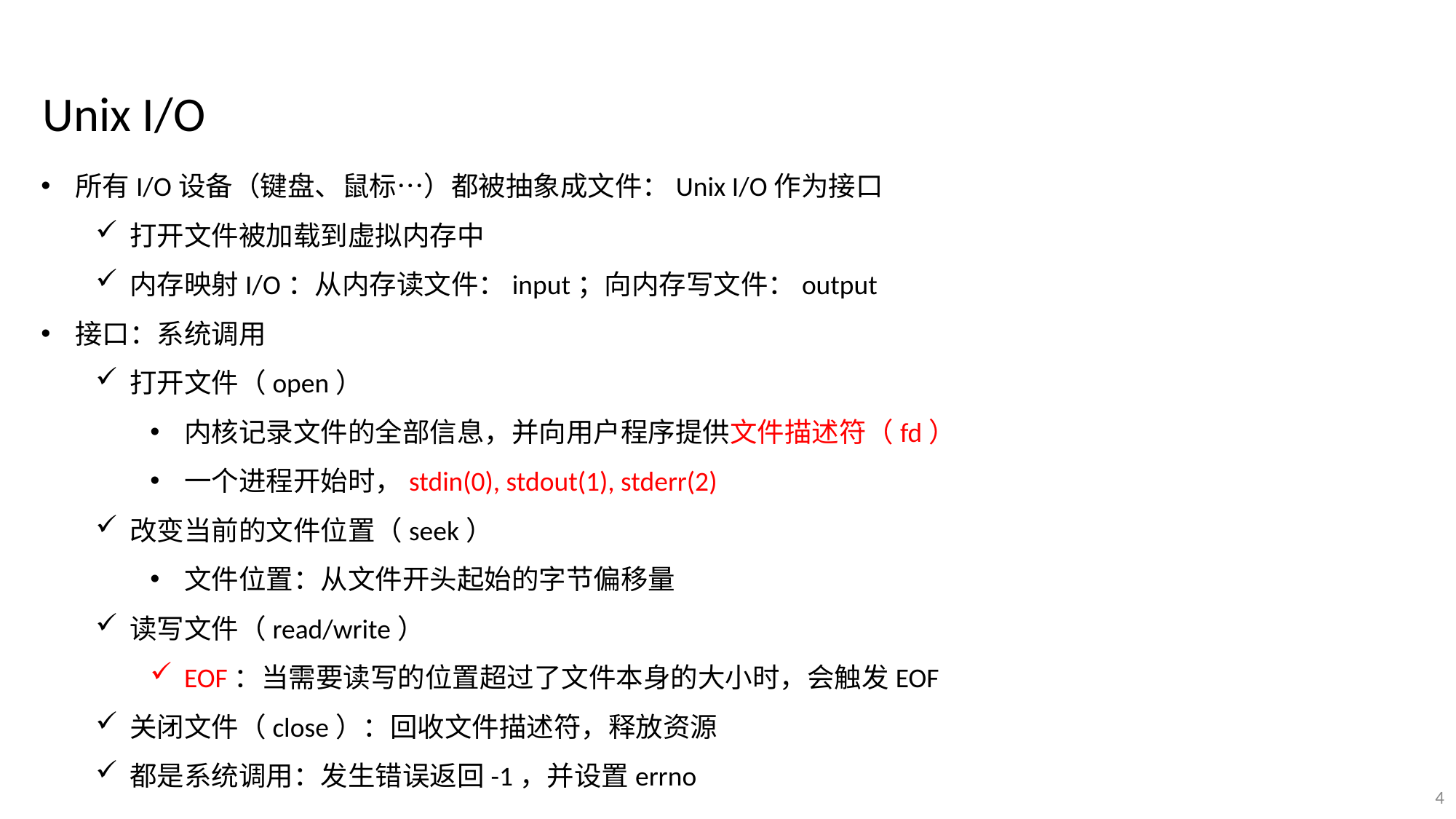

Unix I/O
所有I/O设备（键盘、鼠标…）都被抽象成文件：Unix I/O作为接口
打开文件被加载到虚拟内存中
内存映射I/O：从内存读文件：input；向内存写文件：output
接口：系统调用
打开文件（open）
内核记录文件的全部信息，并向用户程序提供文件描述符（fd）
一个进程开始时，stdin(0), stdout(1), stderr(2)
改变当前的文件位置（seek）
文件位置：从文件开头起始的字节偏移量
读写文件（read/write）
EOF：当需要读写的位置超过了文件本身的大小时，会触发EOF
关闭文件（close）：回收文件描述符，释放资源
都是系统调用：发生错误返回-1，并设置errno
4